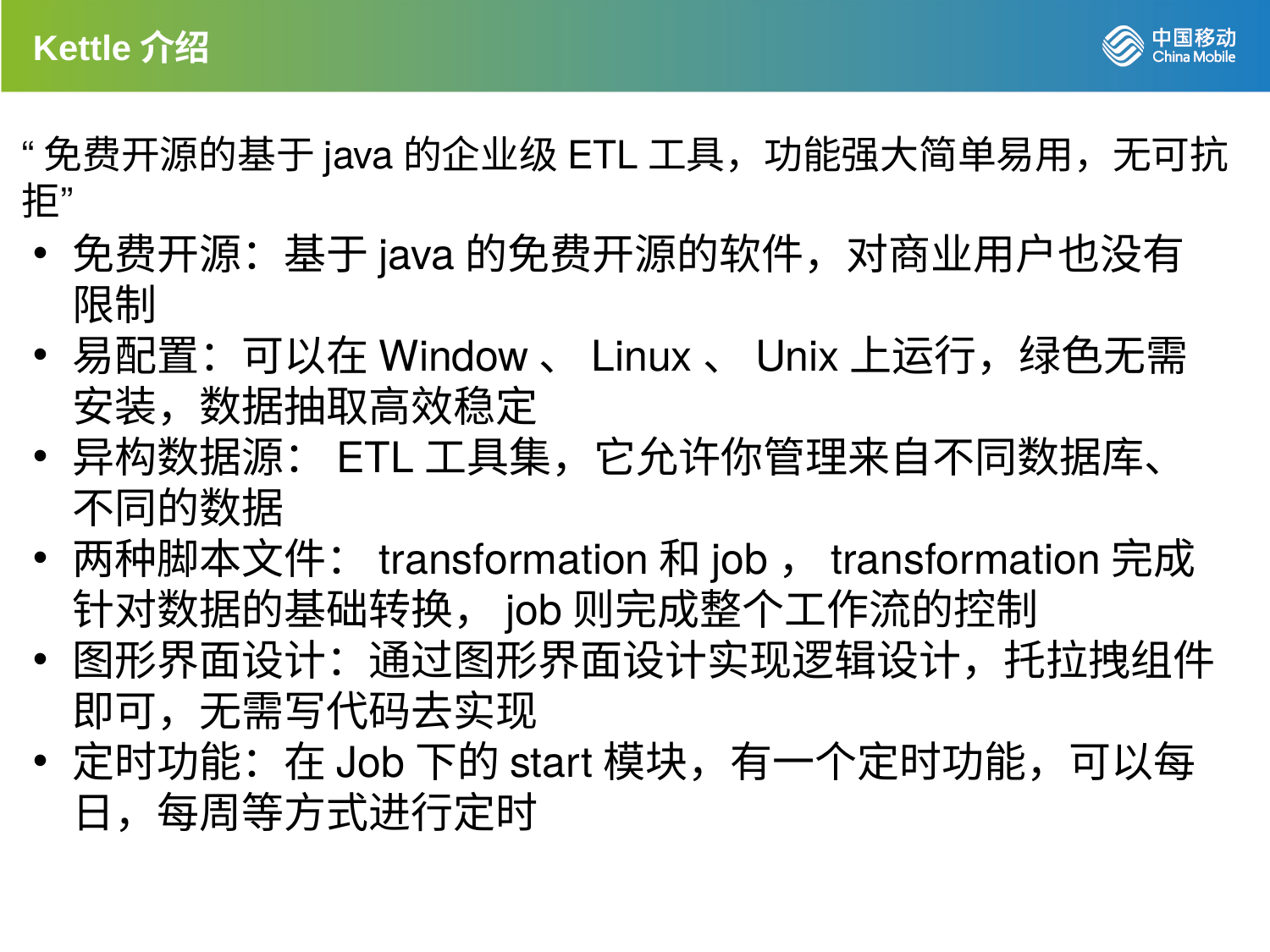

Kettle介绍
“免费开源的基于java的企业级ETL工具，功能强大简单易用，无可抗拒”
免费开源：基于java的免费开源的软件，对商业用户也没有限制
易配置：可以在Window、Linux、Unix上运行，绿色无需安装，数据抽取高效稳定
异构数据源：ETL工具集，它允许你管理来自不同数据库、不同的数据
两种脚本文件：transformation和job，transformation完成针对数据的基础转换，job则完成整个工作流的控制
图形界面设计：通过图形界面设计实现逻辑设计，托拉拽组件即可，无需写代码去实现
定时功能：在Job下的start模块，有一个定时功能，可以每日，每周等方式进行定时